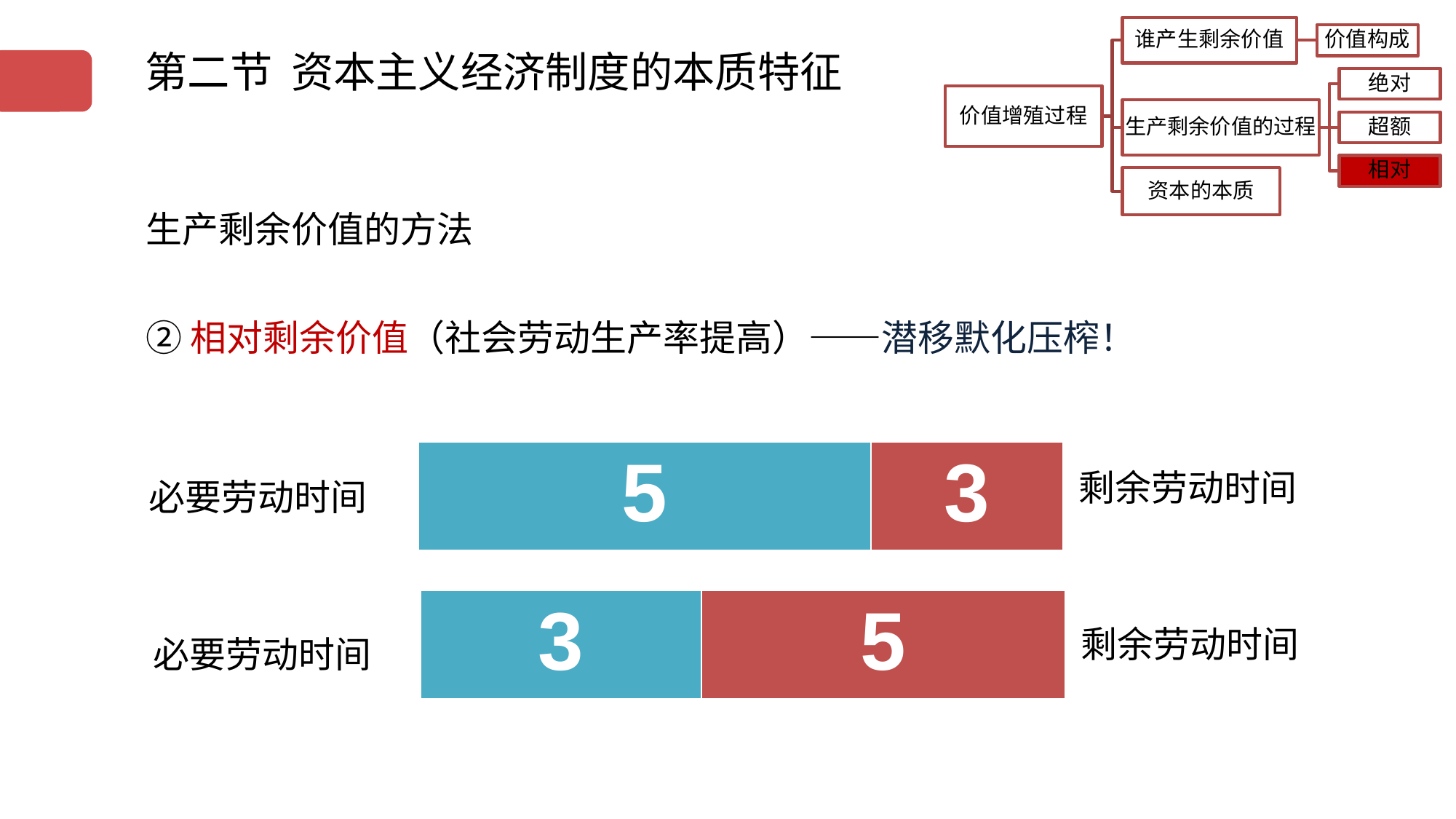

4.2.2.1剩余价值生产的基本方法
价值增殖过程
谁产生剩余价值
价值构成
生产剩余价值的过程
绝对
超额
相对
资本的本质
第二节  资本主义经济制度的本质特征
生产剩余价值的方法

②相对剩余价值（社会劳动生产率提高）——潜移默化压榨！
| 5 | 3 |
| --- | --- |
剩余劳动时间
必要劳动时间
| 3 | 5 |
| --- | --- |
剩余劳动时间
必要劳动时间